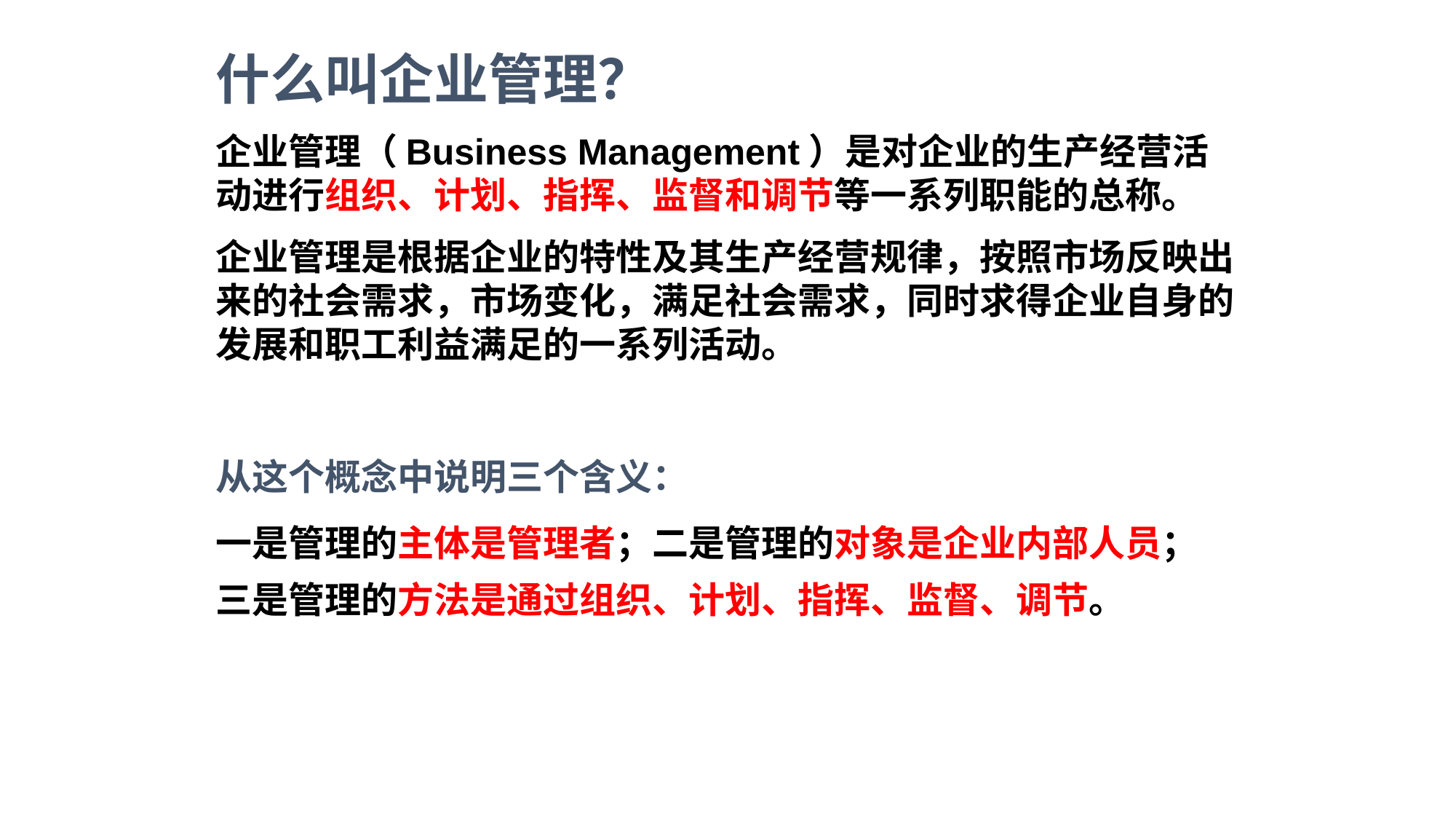

什么叫企业管理？
企业管理（Business Management）是对企业的生产经营活动进行组织、计划、指挥、监督和调节等一系列职能的总称。
企业管理是根据企业的特性及其生产经营规律，按照市场反映出来的社会需求，市场变化，满足社会需求，同时求得企业自身的发展和职工利益满足的一系列活动。

从这个概念中说明三个含义：
一是管理的主体是管理者；二是管理的对象是企业内部人员；
三是管理的方法是通过组织、计划、指挥、监督、调节。